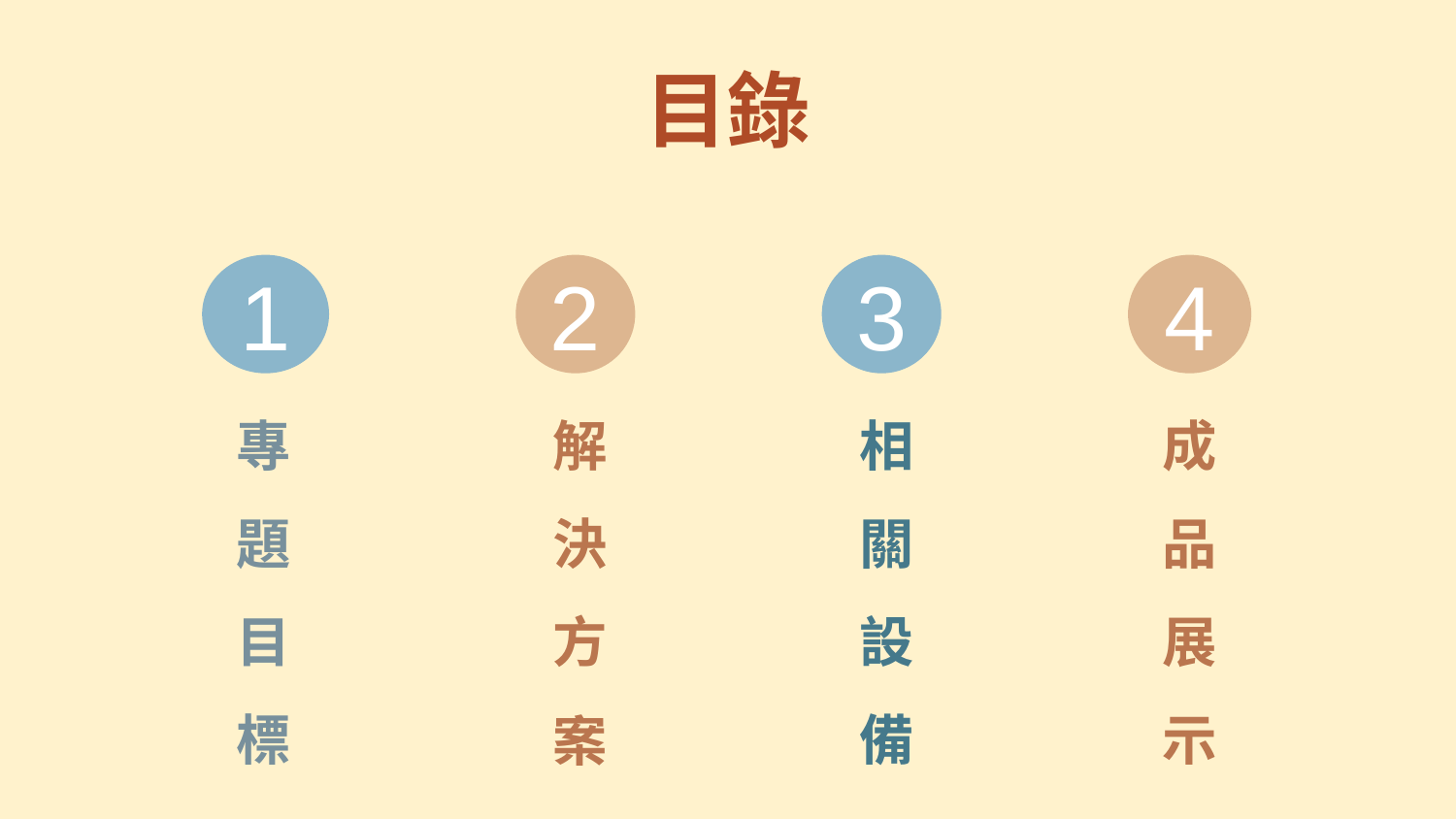

目錄
1
2
3
4
專
題
目
標
相
關
設
備
成品展示
解決
方案